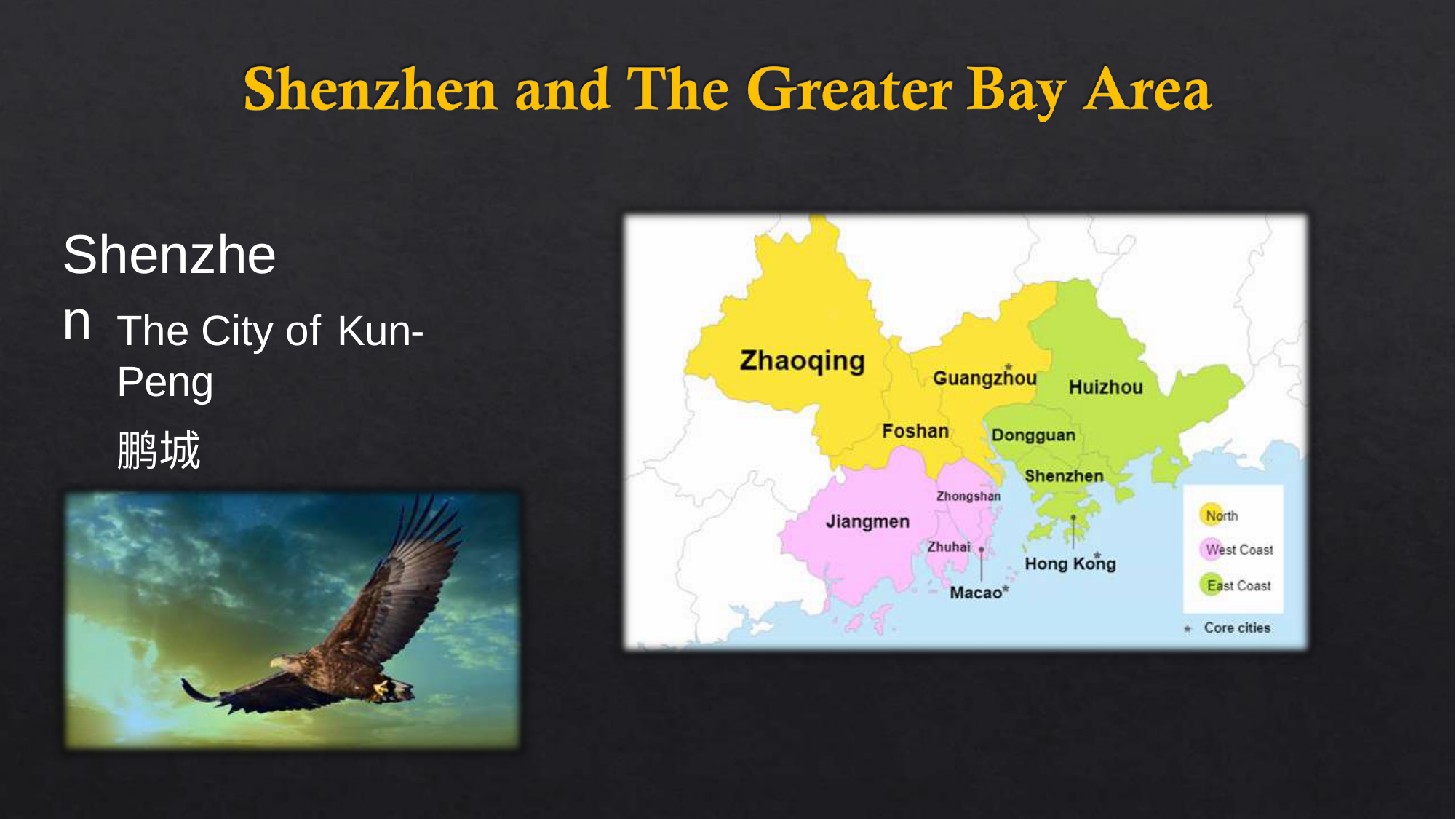

# Shenzhen
The City of Kun-Peng
鹏城